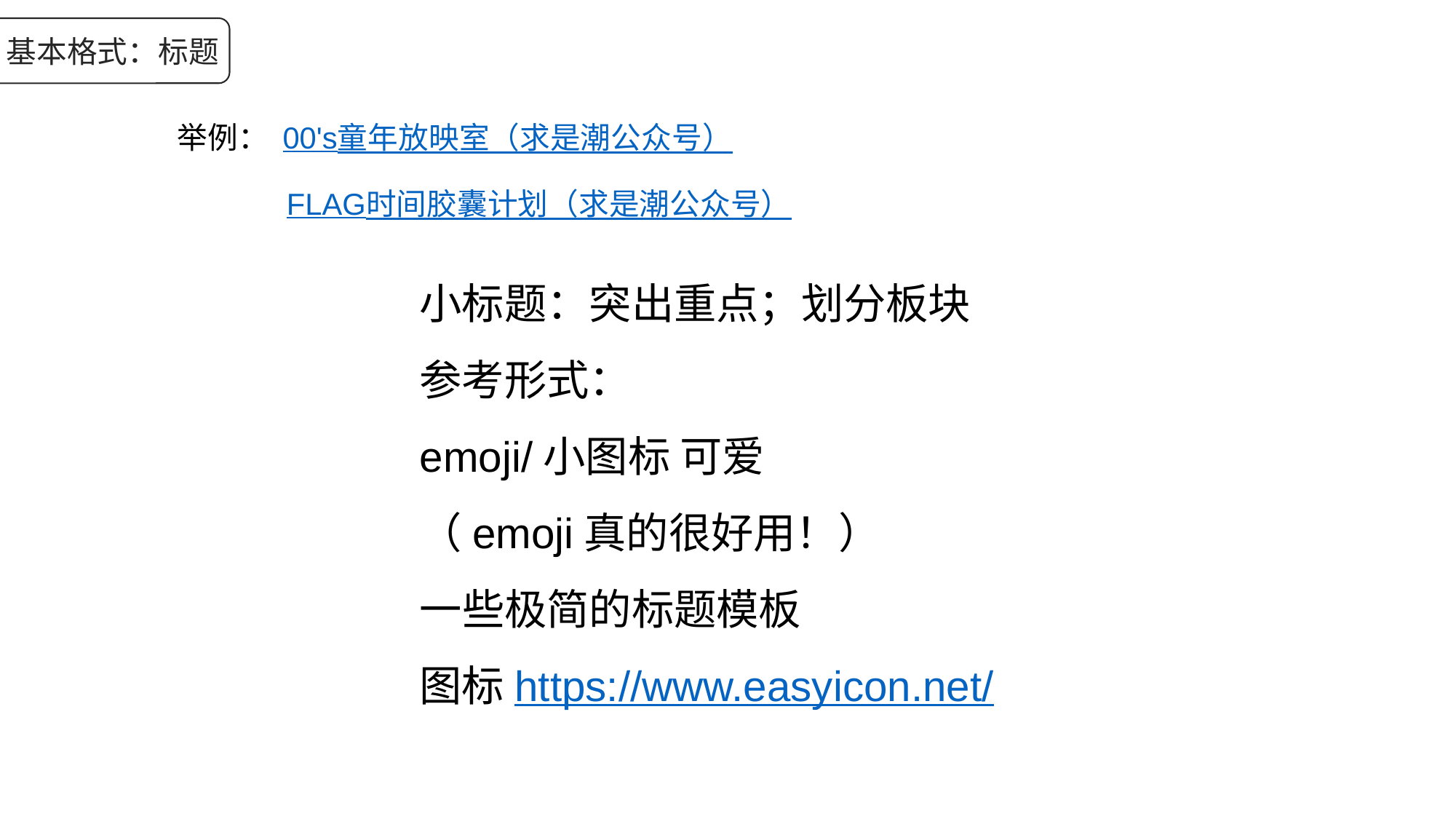

基本格式：标题
举例： 00's童年放映室（求是潮公众号）
	FLAG时间胶囊计划（求是潮公众号）
小标题：突出重点；划分板块
参考形式：
emoji/小图标 可爱
（emoji真的很好用！）
一些极简的标题模板
图标https://www.easyicon.net/